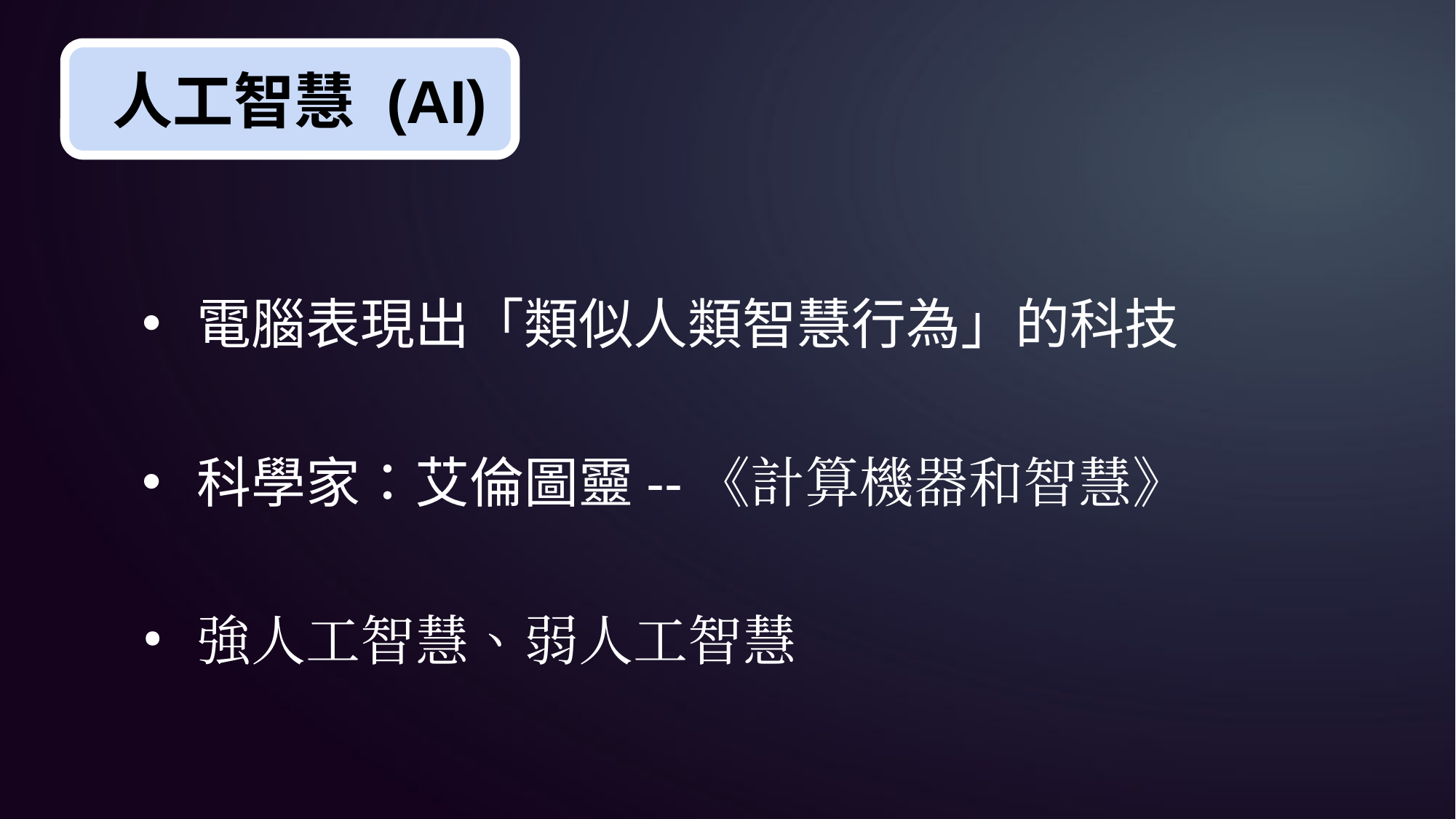

人工智慧 (AI)

電腦表現出「類似人類智慧行為」的科技

科學家：艾倫圖靈--《計算機器和智慧》

強人工智慧、弱人工智慧